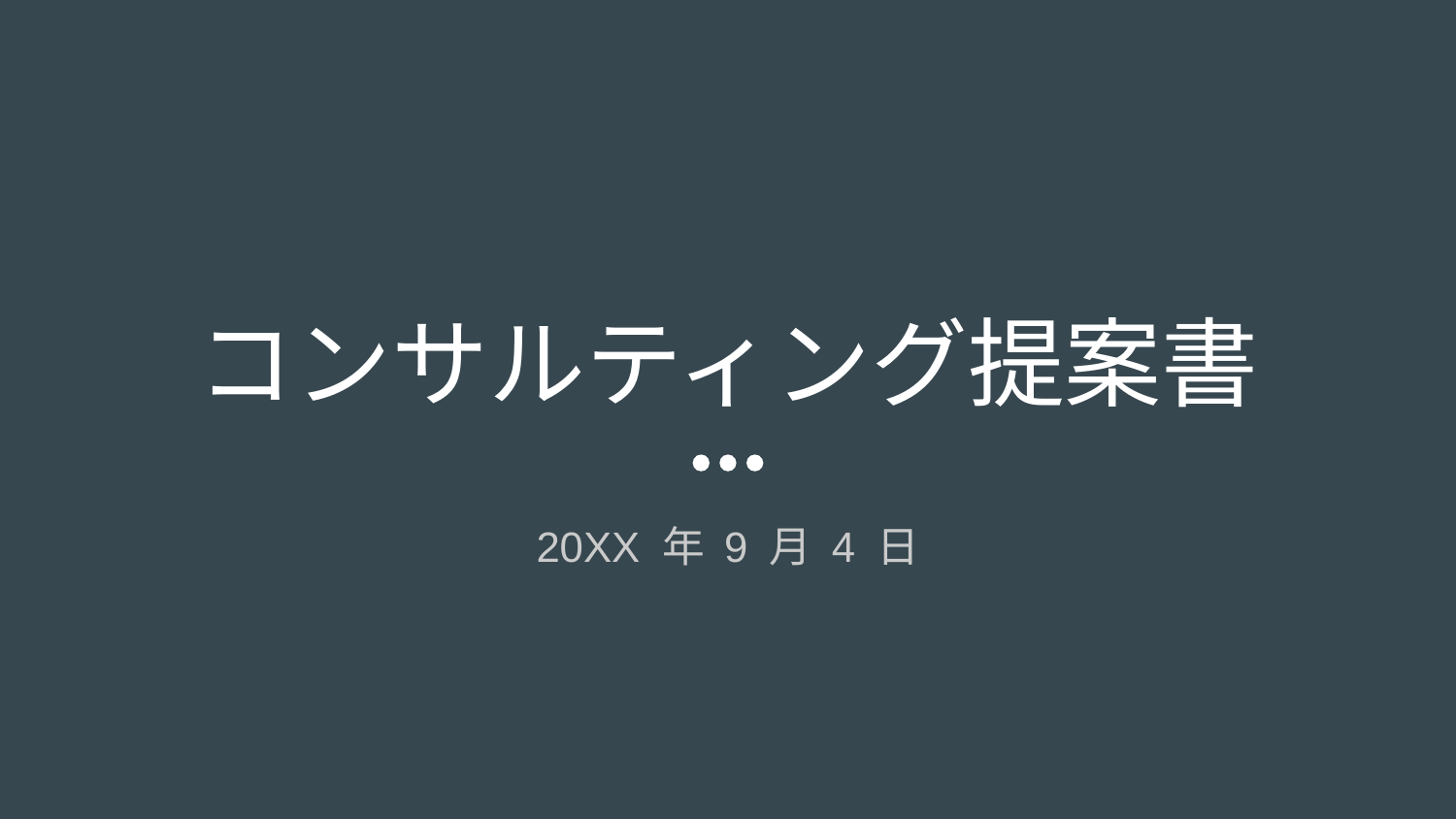

# コンサルティング提案書
20XX 年 9 月 4 日